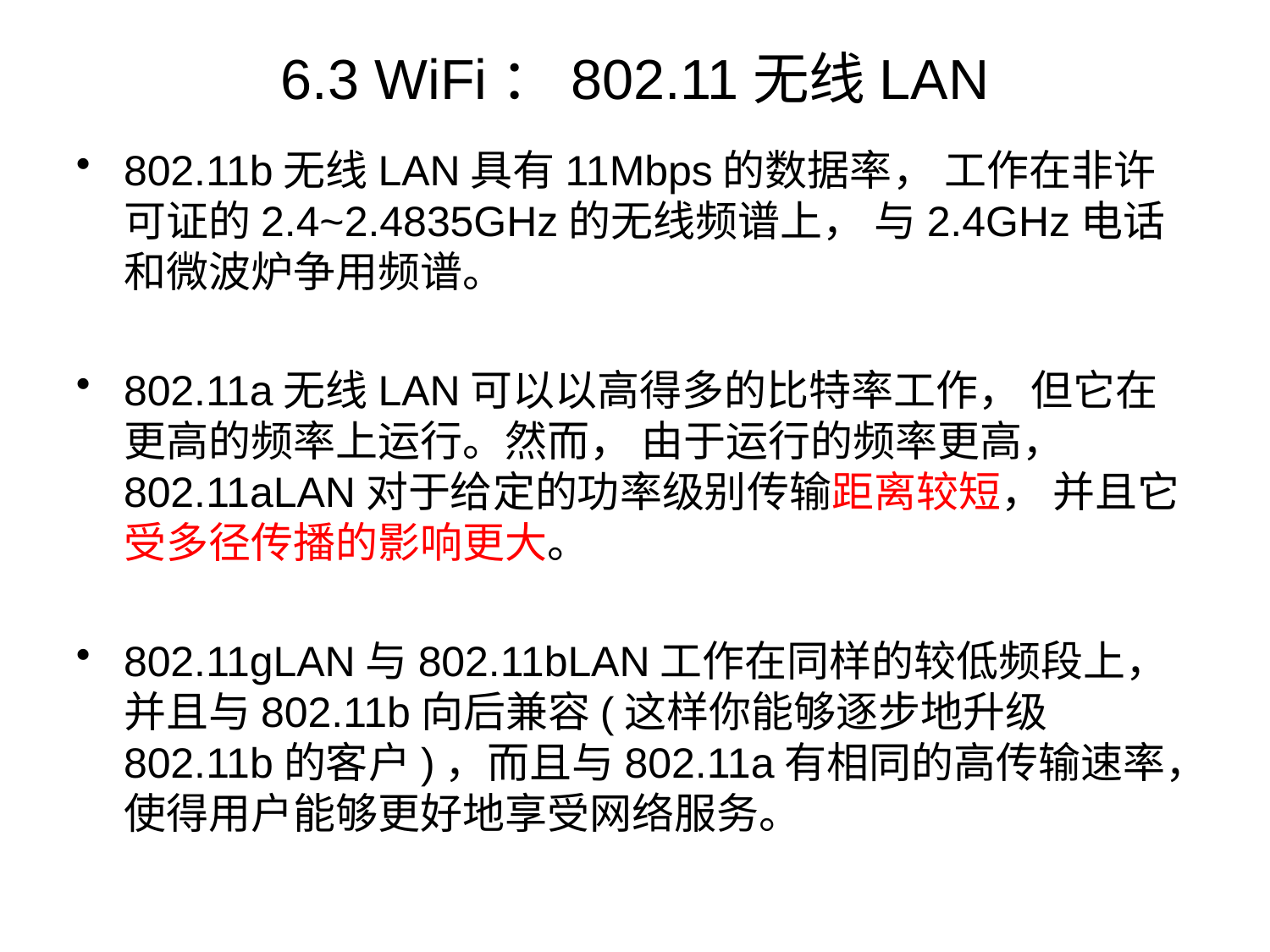

# 6.3 WiFi：802.11无线LAN
802.11b无线LAN具有11Mbps的数据率， 工作在非许可证的2.4~2.4835GHz的无线频谱上， 与2.4GHz电话和微波炉争用频谱。

802.11a无线LAN可以以高得多的比特率工作， 但它在更高的频率上运行。然而， 由于运行的频率更高， 802.11aLAN对于给定的功率级别传输距离较短， 并且它受多径传播的影响更大。

802.11gLAN与802.11bLAN工作在同样的较低频段上，并且与802.11b向后兼容(这样你能够逐步地升级802.11b的客户)，而且与802.11a有相同的高传输速率，使得用户能够更好地享受网络服务。